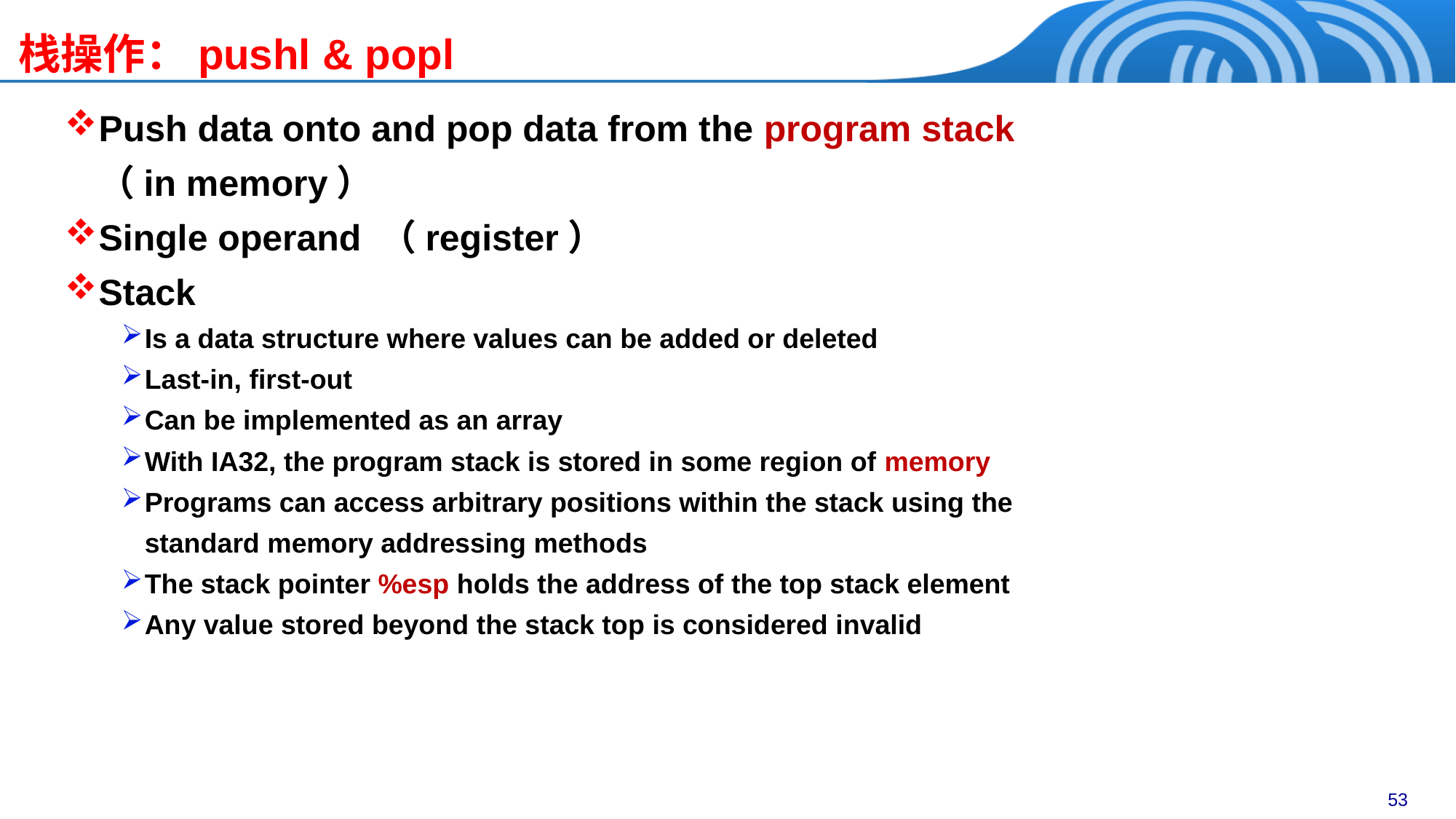

# 栈操作：pushl & popl
Push data onto and pop data from the program stack（in memory）
Single operand （register）
Stack
Is a data structure where values can be added or deleted
Last-in, first-out
Can be implemented as an array
With IA32, the program stack is stored in some region of memory
Programs can access arbitrary positions within the stack using the standard memory addressing methods
The stack pointer %esp holds the address of the top stack element
Any value stored beyond the stack top is considered invalid